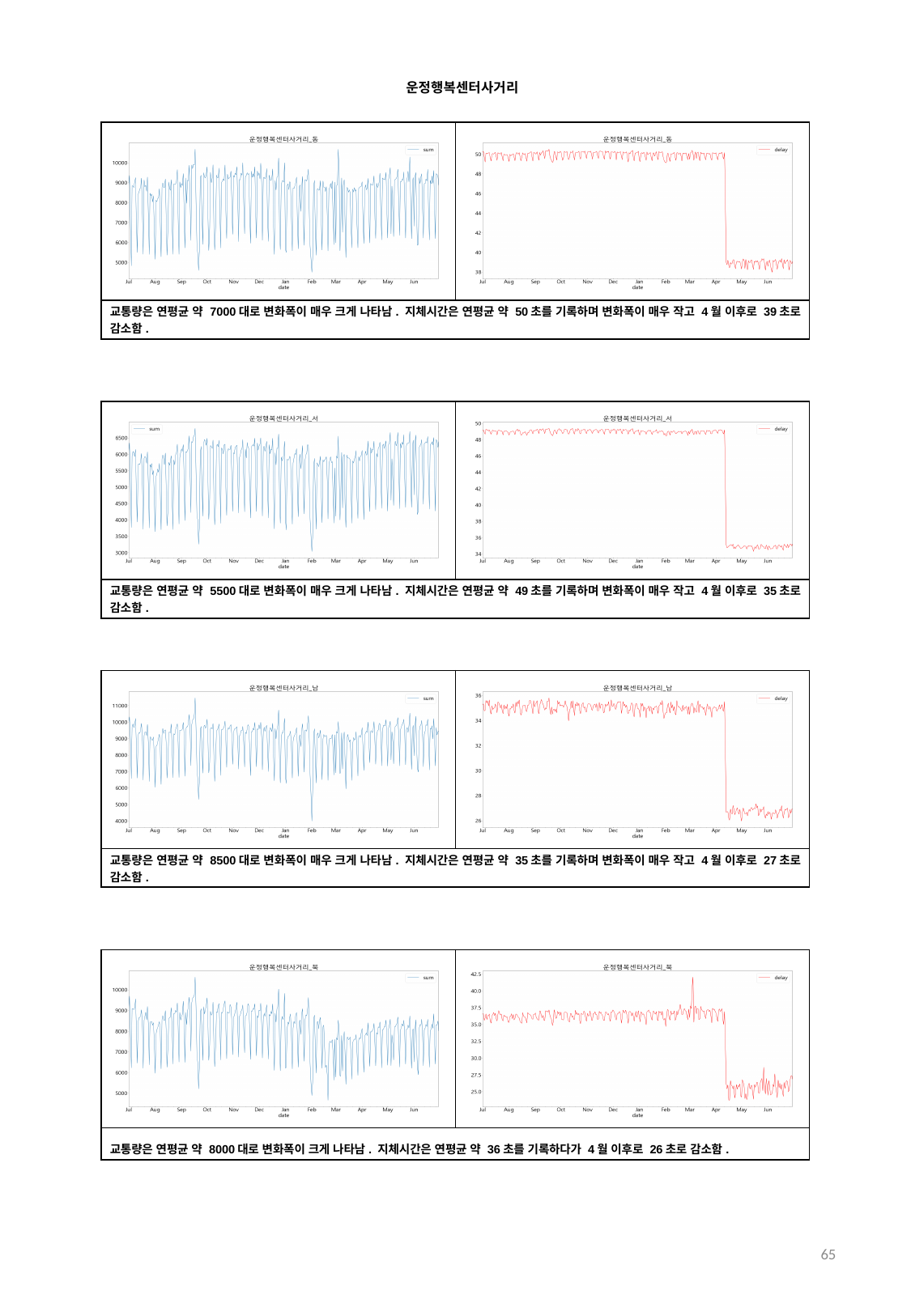

운정행복센터사거리
|  |  |
| --- | --- |
| 교통량은 연평균 약 7000대로 변화폭이 매우 크게 나타남. 지체시간은 연평균 약 50초를 기록하며 변화폭이 매우 작고 4월 이후로 39초로 감소함. |  |
|  |  |
| --- | --- |
| 교통량은 연평균 약 5500대로 변화폭이 매우 크게 나타남. 지체시간은 연평균 약 49초를 기록하며 변화폭이 매우 작고 4월 이후로 35초로 감소함. |  |
|  |  |
| --- | --- |
| 교통량은 연평균 약 8500대로 변화폭이 매우 크게 나타남. 지체시간은 연평균 약 35초를 기록하며 변화폭이 매우 작고 4월 이후로 27초로 감소함. |  |
|  |  |
| --- | --- |
| 교통량은 연평균 약 8000대로 변화폭이 크게 나타남. 지체시간은 연평균 약 36초를 기록하다가 4월 이후로 26초로 감소함. |  |
65